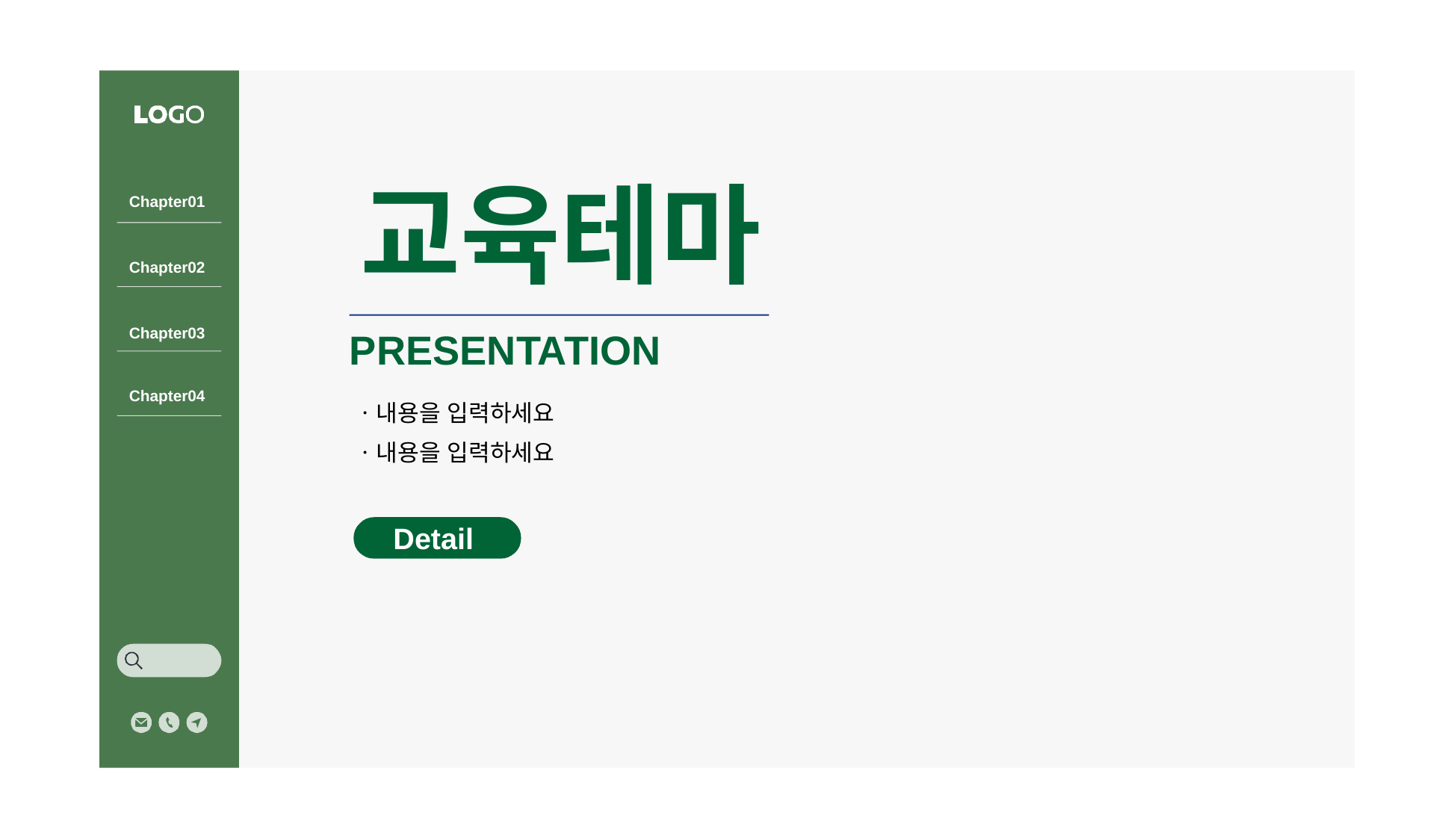

교육테마
Chapter01

Chapter02

Chapter03
PRESENTATION

Chapter04
ㆍ내용을 입력하세요

ㆍ내용을 입력하세요

Detail